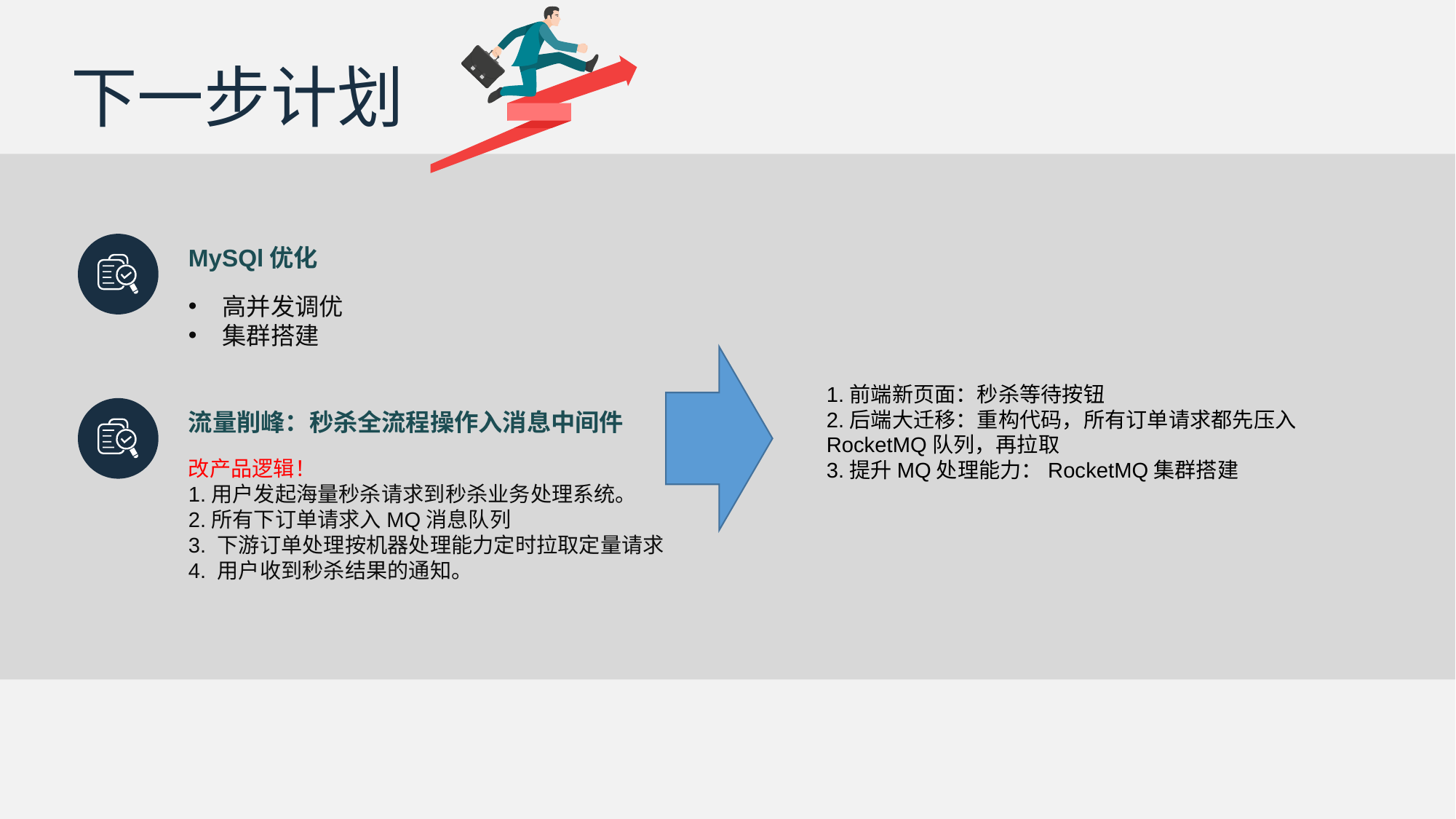

下一步计划

MySQl优化

高并发调优
集群搭建

1.前端新页面：秒杀等待按钮
2.后端大迁移：重构代码，所有订单请求都先压入RocketMQ队列，再拉取
3.提升MQ处理能力：RocketMQ集群搭建
流量削峰：秒杀全流程操作入消息中间件

改产品逻辑！
1.用户发起海量秒杀请求到秒杀业务处理系统。
2.所有下订单请求入MQ消息队列
3. 下游订单处理按机器处理能力定时拉取定量请求
4. 用户收到秒杀结果的通知。